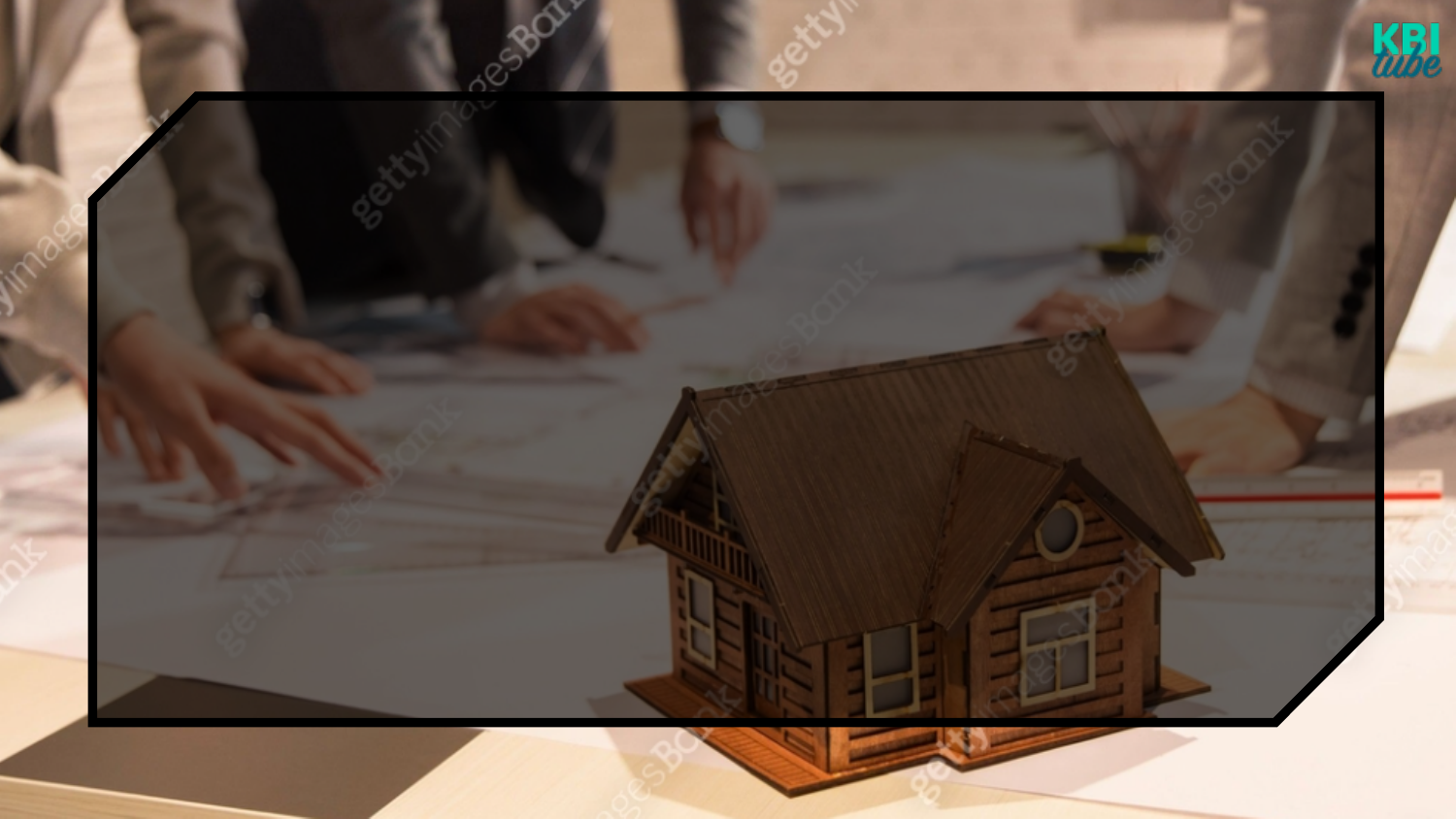

01_02
본학습

BGM+모션그래픽

소주제 1 간지
지역주택조합, 그래서 투자해야 해 말아야 해
#